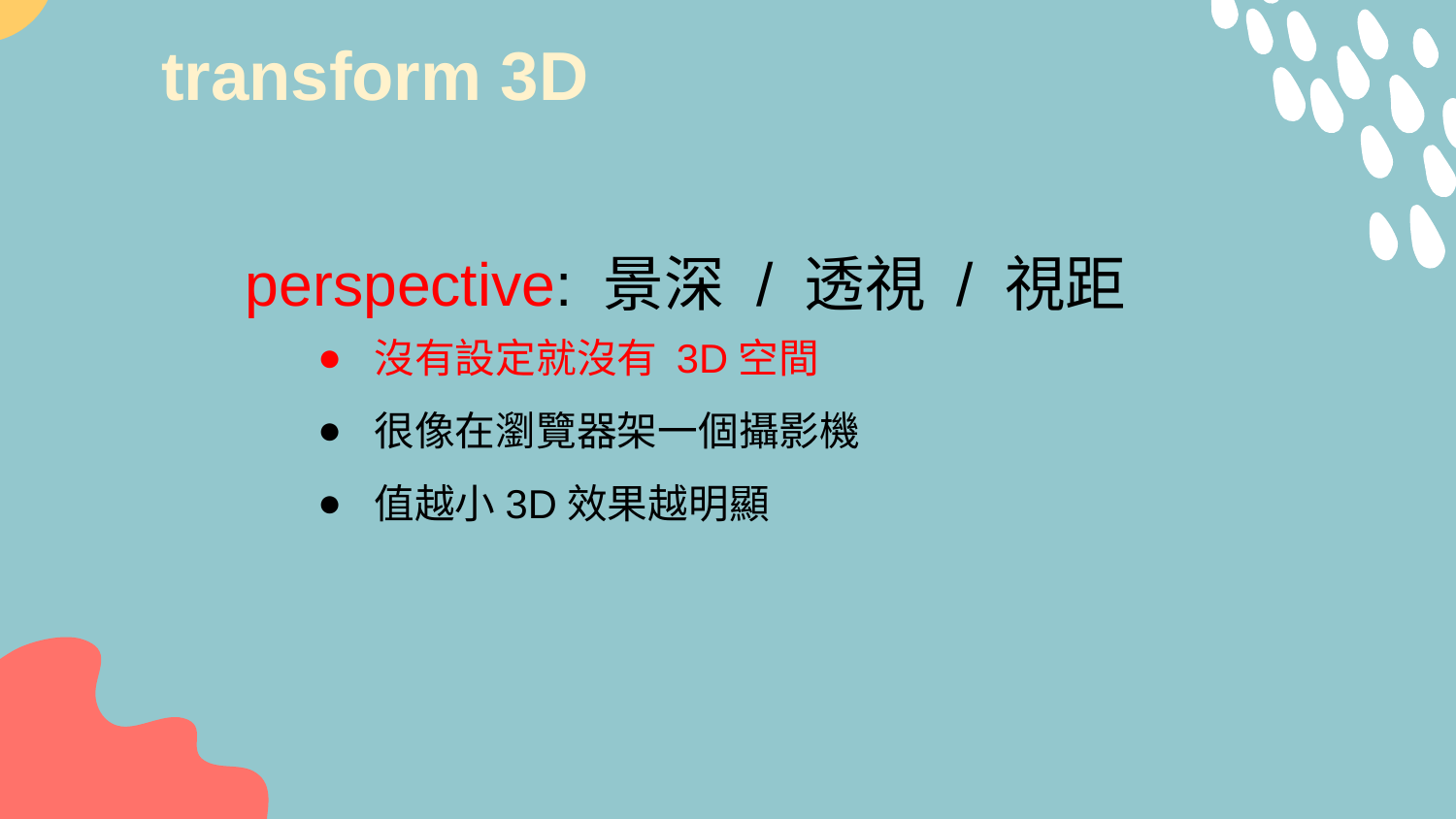

# transform 3D
perspective: 景深 / 透視 / 視距
沒有設定就沒有 3D空間
很像在瀏覽器架一個攝影機
值越小3D效果越明顯